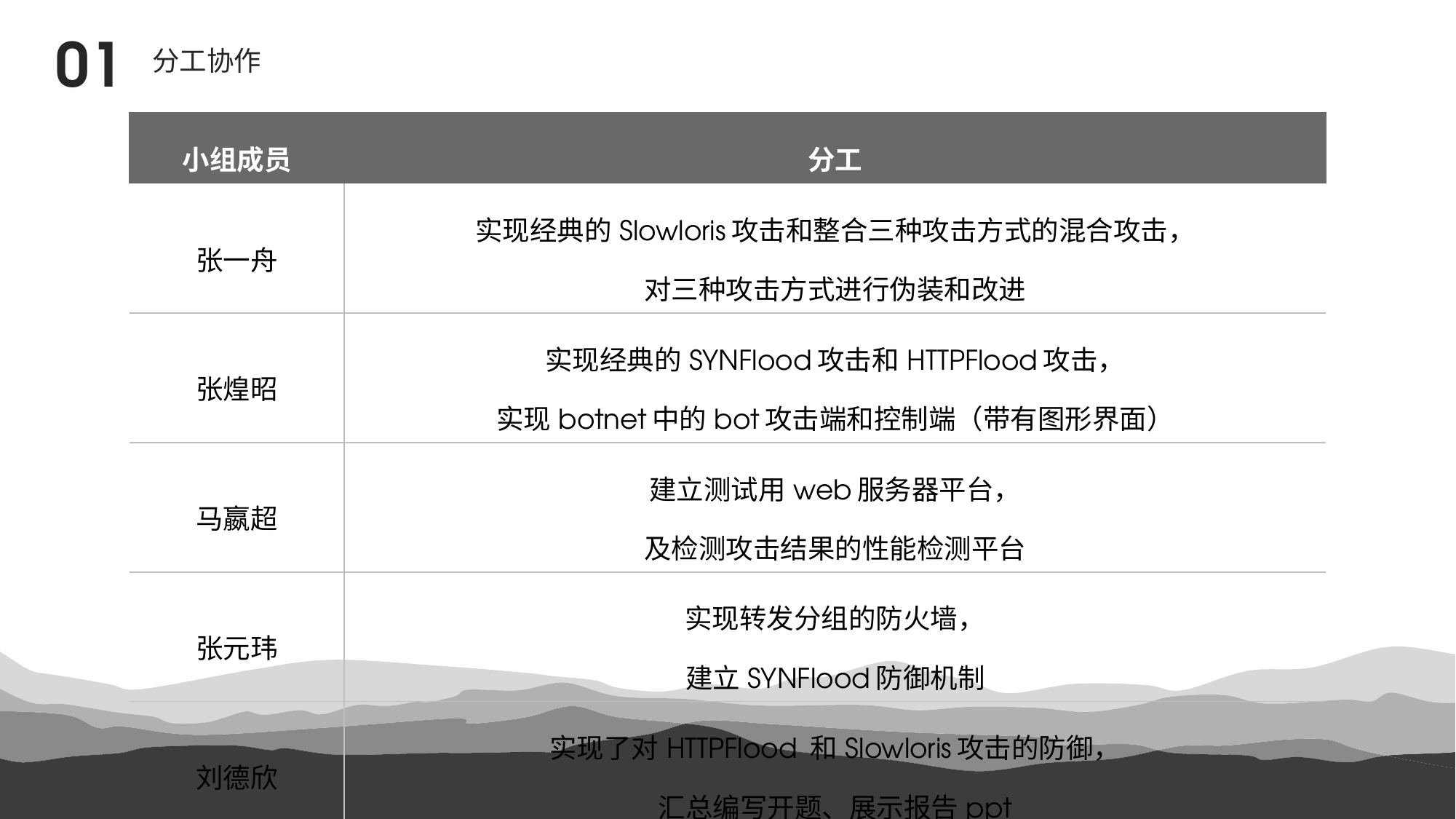

01
分工协作
| 小组成员 | 分工 |
| --- | --- |
| 张一舟 | 实现经典的Slowloris攻击和整合三种攻击方式的混合攻击， 对三种攻击方式进行伪装和改进 |
| 张煌昭 | 实现经典的SYNFlood攻击和HTTPFlood攻击， 实现botnet中的bot攻击端和控制端（带有图形界面） |
| 马嬴超 | 建立测试用web服务器平台， 及检测攻击结果的性能检测平台 |
| 张元玮 | 实现转发分组的防火墙， 建立SYNFlood防御机制 |
| 刘德欣 | 实现了对HTTPFlood 和Slowloris攻击的防御， 汇总编写开题、展示报告ppt |